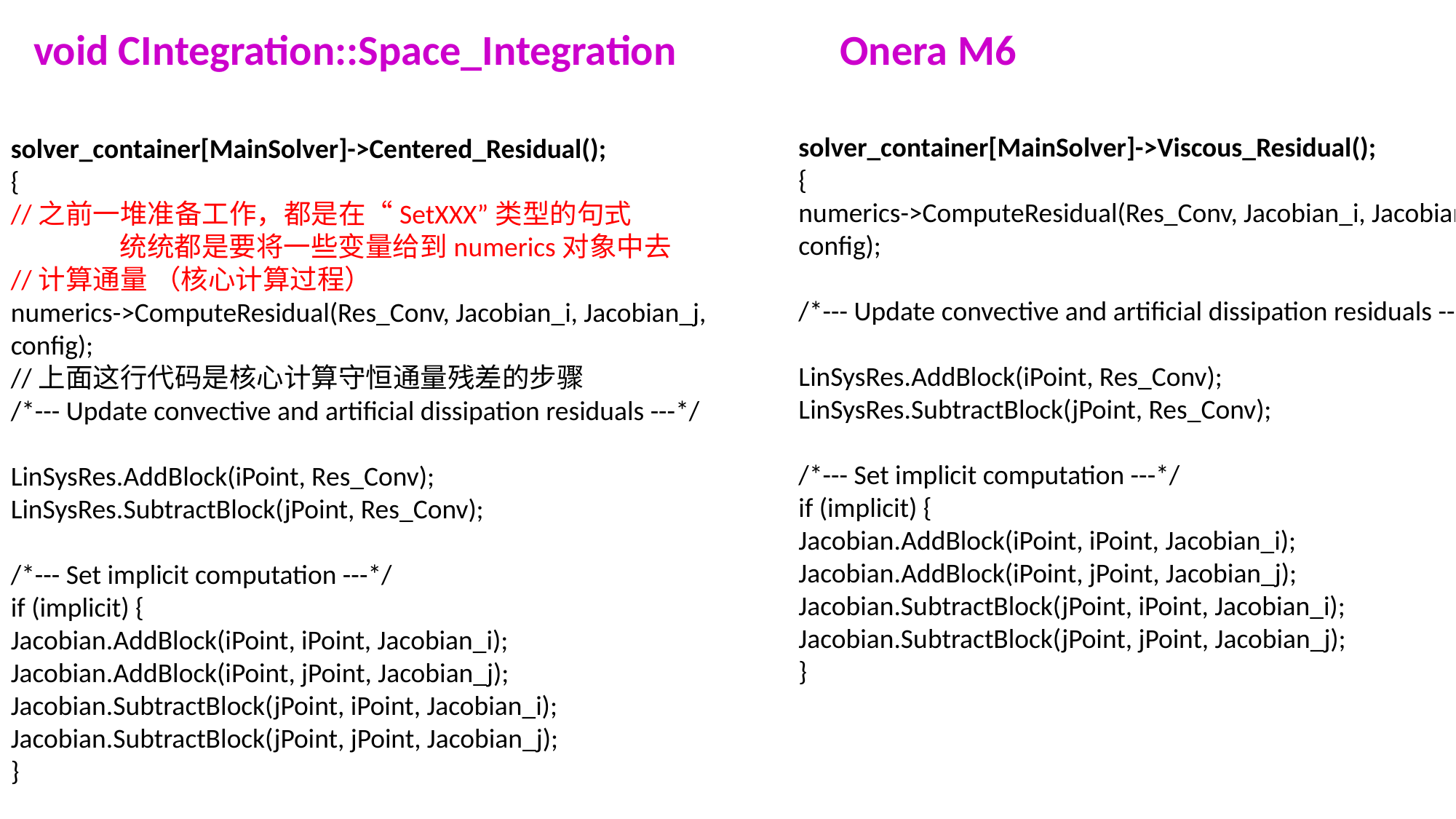

void CIntegration::Space_Integration                 Onera M6
solver_container[MainSolver]->Viscous_Residual();
{
numerics->ComputeResidual(Res_Conv, Jacobian_i, Jacobian_j, config);

/*--- Update convective and artificial dissipation residuals ---*/

LinSysRes.AddBlock(iPoint, Res_Conv);
LinSysRes.SubtractBlock(jPoint, Res_Conv);

/*--- Set implicit computation ---*/
if (implicit) {
Jacobian.AddBlock(iPoint, iPoint, Jacobian_i);
Jacobian.AddBlock(iPoint, jPoint, Jacobian_j);
Jacobian.SubtractBlock(jPoint, iPoint, Jacobian_i);
Jacobian.SubtractBlock(jPoint, jPoint, Jacobian_j);
}
solver_container[MainSolver]->Centered_Residual();
{
//之前一堆准备工作，都是在“SetXXX”类型的句式
	统统都是要将一些变量给到numerics对象中去
//计算通量 （核心计算过程）
numerics->ComputeResidual(Res_Conv, Jacobian_i, Jacobian_j, config);
//上面这行代码是核心计算守恒通量残差的步骤
/*--- Update convective and artificial dissipation residuals ---*/

LinSysRes.AddBlock(iPoint, Res_Conv);
LinSysRes.SubtractBlock(jPoint, Res_Conv);

/*--- Set implicit computation ---*/
if (implicit) {
Jacobian.AddBlock(iPoint, iPoint, Jacobian_i);
Jacobian.AddBlock(iPoint, jPoint, Jacobian_j);
Jacobian.SubtractBlock(jPoint, iPoint, Jacobian_i);
Jacobian.SubtractBlock(jPoint, jPoint, Jacobian_j);
}

这里想说明它计算的落脚点在Res_Conv和Jacobian的